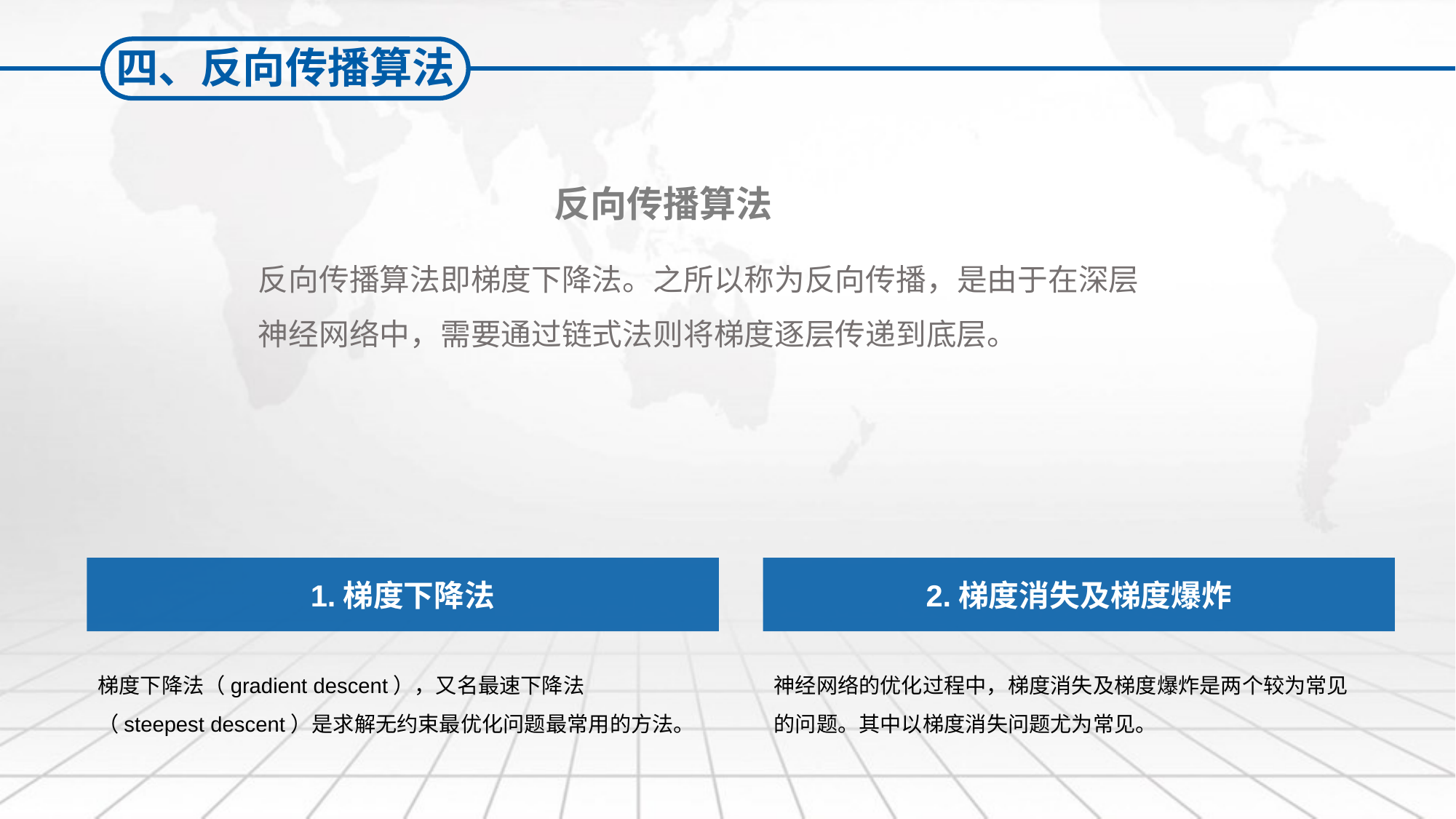

四、反向传播算法

反向传播算法

反向传播算法即梯度下降法。之所以称为反向传播，是由于在深层神经网络中，需要通过链式法则将梯度逐层传递到底层。
1.梯度下降法
2.梯度消失及梯度爆炸
梯度下降法（gradient descent），又名最速下降法（steepest descent）是求解无约束最优化问题最常用的方法。
神经网络的优化过程中，梯度消失及梯度爆炸是两个较为常见的问题。其中以梯度消失问题尤为常见。